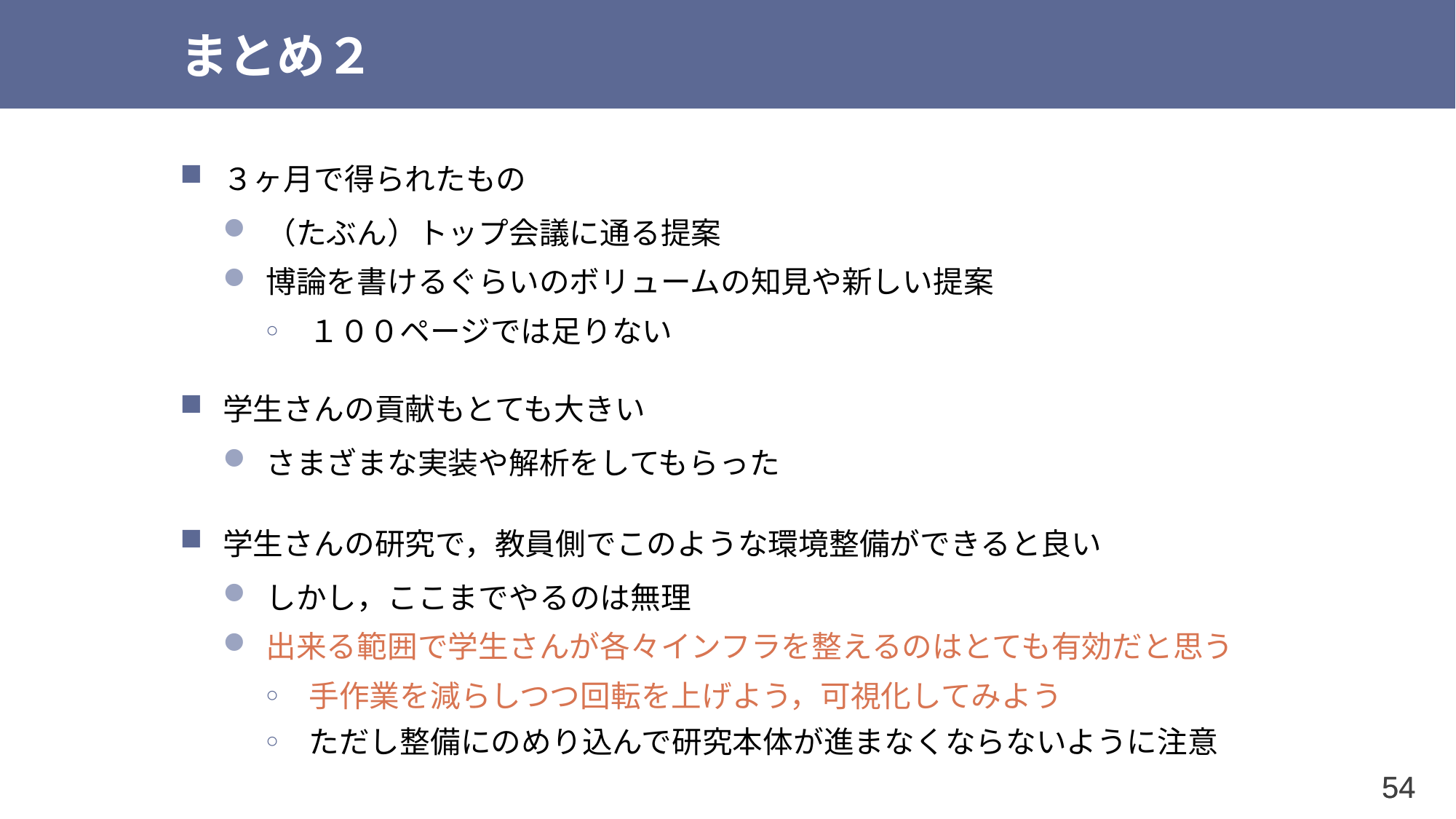

# まとめ２
３ヶ月で得られたもの
（たぶん）トップ会議に通る提案
博論を書けるぐらいのボリュームの知見や新しい提案
１００ページでは足りない
学生さんの貢献もとても大きい
さまざまな実装や解析をしてもらった
学生さんの研究で，教員側でこのような環境整備ができると良い
しかし，ここまでやるのは無理
出来る範囲で学生さんが各々インフラを整えるのはとても有効だと思う
手作業を減らしつつ回転を上げよう，可視化してみよう
ただし整備にのめり込んで研究本体が進まなくならないように注意